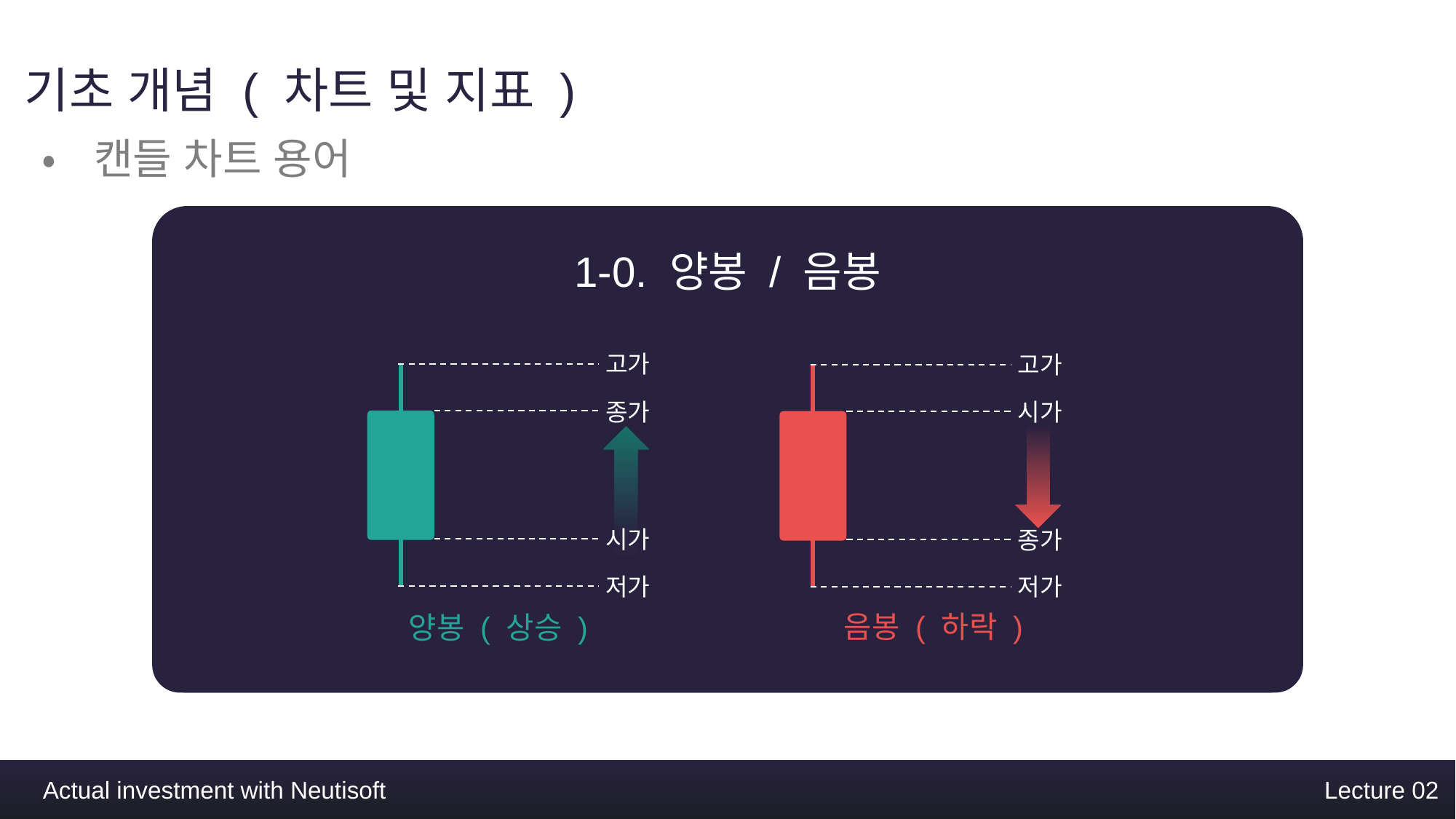

기초 개념 ( 차트 및 지표 )
•캔들 차트 용어

1-0. 양봉 / 음봉

고가

종가
시가
저가
양봉 ( 상승 )
고가

시가
종가
저가
음봉 ( 하락 )

Actual investment with Neutisoft
Lecture 02